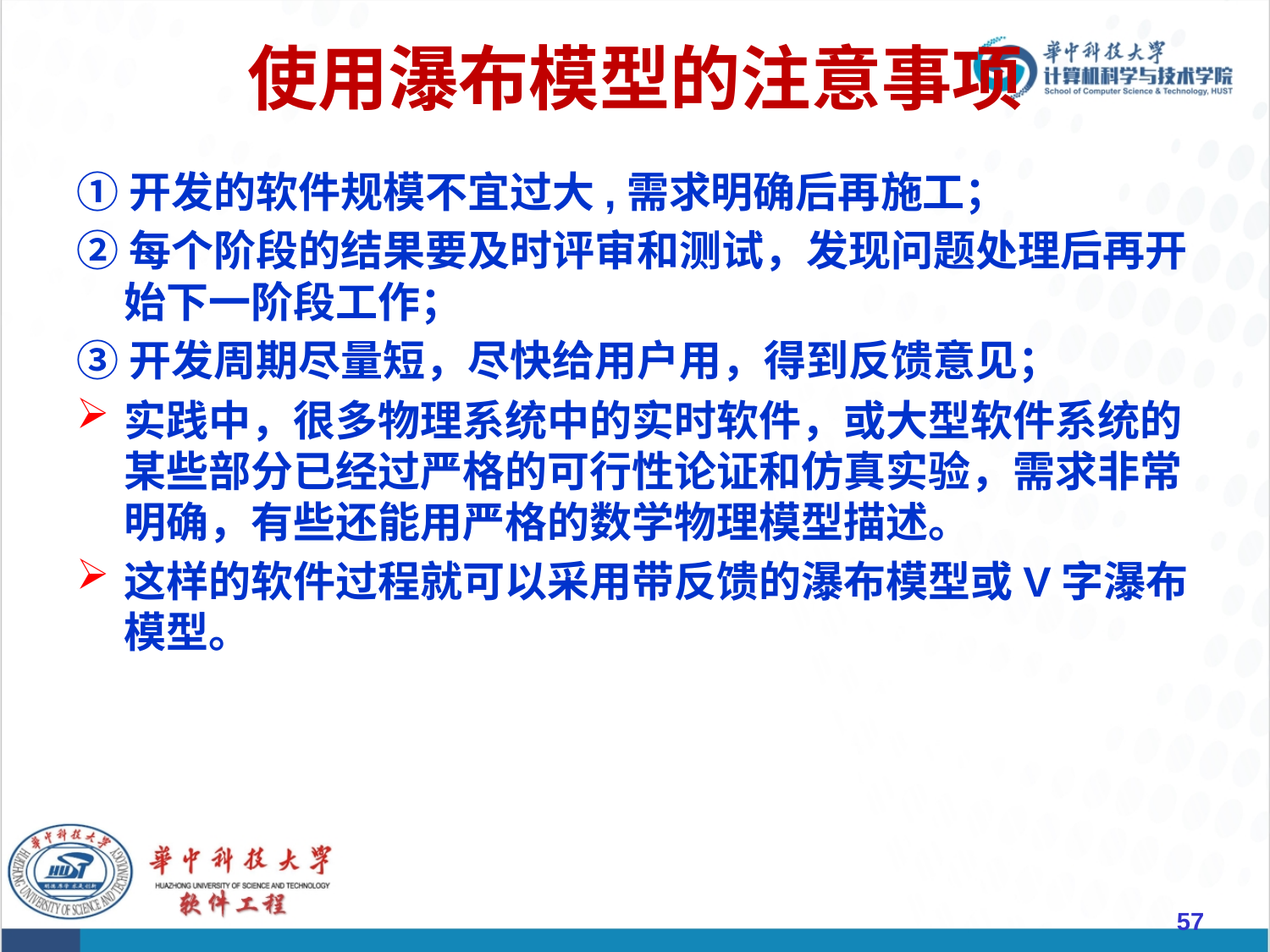

# 使用瀑布模型的注意事项
①开发的软件规模不宜过大,需求明确后再施工；
②每个阶段的结果要及时评审和测试，发现问题处理后再开始下一阶段工作；
③开发周期尽量短，尽快给用户用，得到反馈意见；
实践中，很多物理系统中的实时软件，或大型软件系统的某些部分已经过严格的可行性论证和仿真实验，需求非常明确，有些还能用严格的数学物理模型描述。
这样的软件过程就可以采用带反馈的瀑布模型或V字瀑布模型。
57